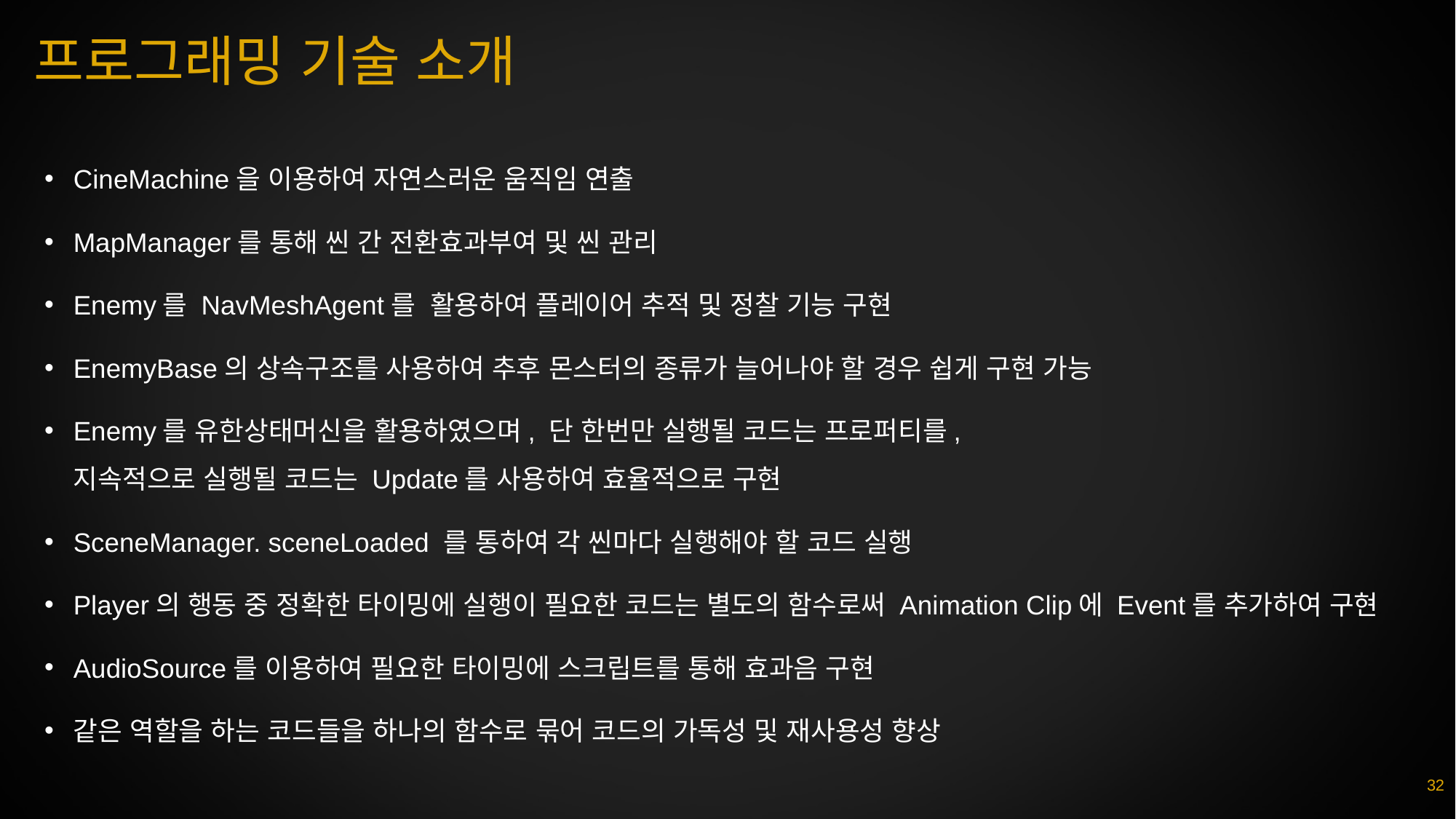

# 프로그래밍 기술 소개
CineMachine을 이용하여 자연스러운 움직임 연출
MapManager를 통해 씬 간 전환효과부여 및 씬 관리
Enemy를 NavMeshAgent를  활용하여 플레이어 추적 및 정찰 기능 구현
EnemyBase의 상속구조를 사용하여 추후 몬스터의 종류가 늘어나야 할 경우 쉽게 구현 가능
Enemy를 유한상태머신을 활용하였으며, 단 한번만 실행될 코드는 프로퍼티를,
지속적으로 실행될 코드는 Update를 사용하여 효율적으로 구현
SceneManager. sceneLoaded 를 통하여 각 씬마다 실행해야 할 코드 실행
Player의 행동 중 정확한 타이밍에 실행이 필요한 코드는 별도의 함수로써 Animation Clip에 Event를 추가하여 구현
AudioSource를 이용하여 필요한 타이밍에 스크립트를 통해 효과음 구현
같은 역할을 하는 코드들을 하나의 함수로 묶어 코드의 가독성 및 재사용성 향상
32